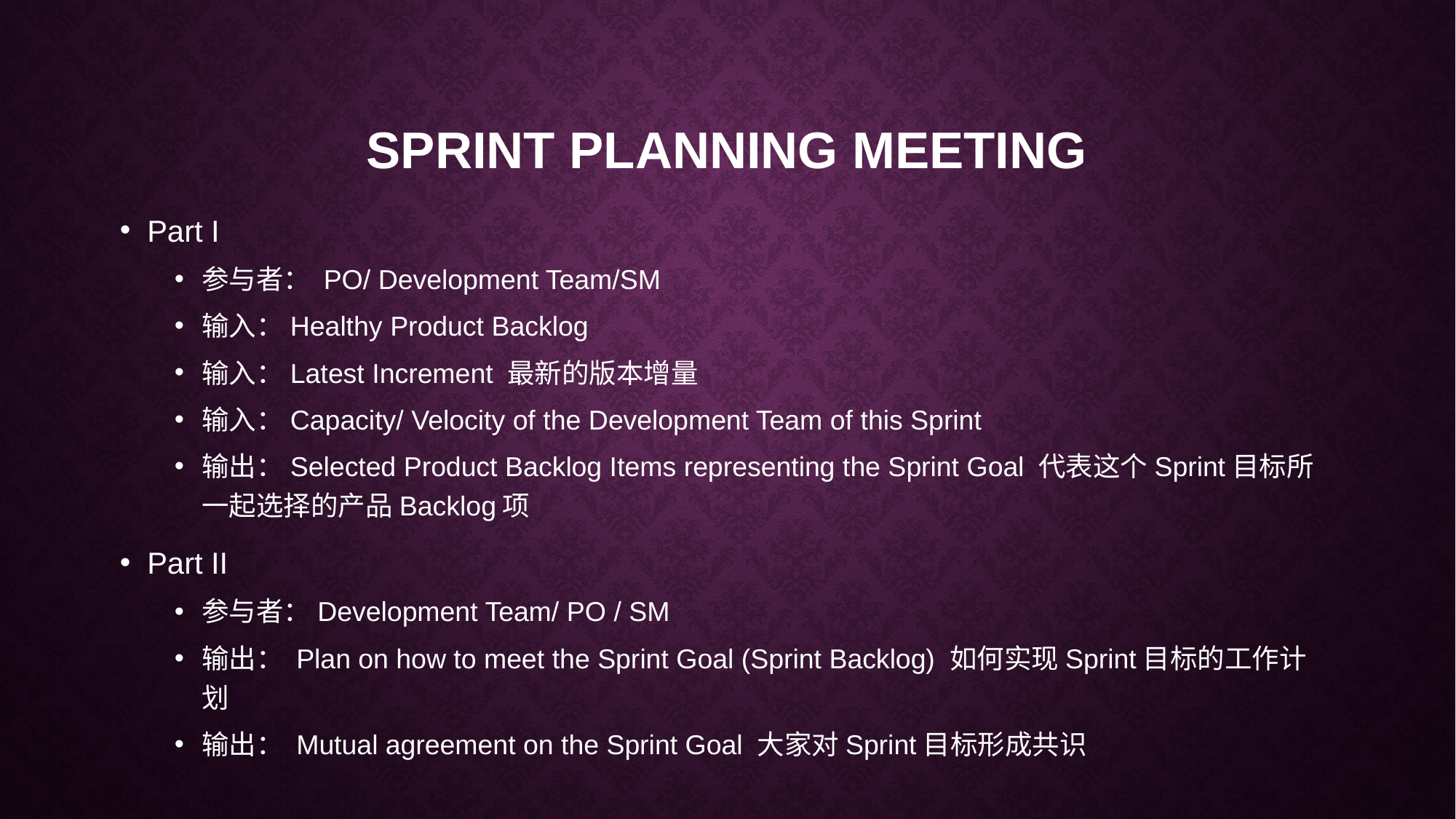

# Sprint planning meeting
Part I
参与者： PO/ Development Team/SM
输入：Healthy Product Backlog
输入：Latest Increment 最新的版本增量
输入：Capacity/ Velocity of the Development Team of this Sprint
输出：Selected Product Backlog Items representing the Sprint Goal 代表这个Sprint目标所一起选择的产品Backlog项
Part II
参与者：Development Team/ PO / SM
输出： Plan on how to meet the Sprint Goal (Sprint Backlog) 如何实现Sprint目标的工作计划
输出： Mutual agreement on the Sprint Goal 大家对Sprint目标形成共识